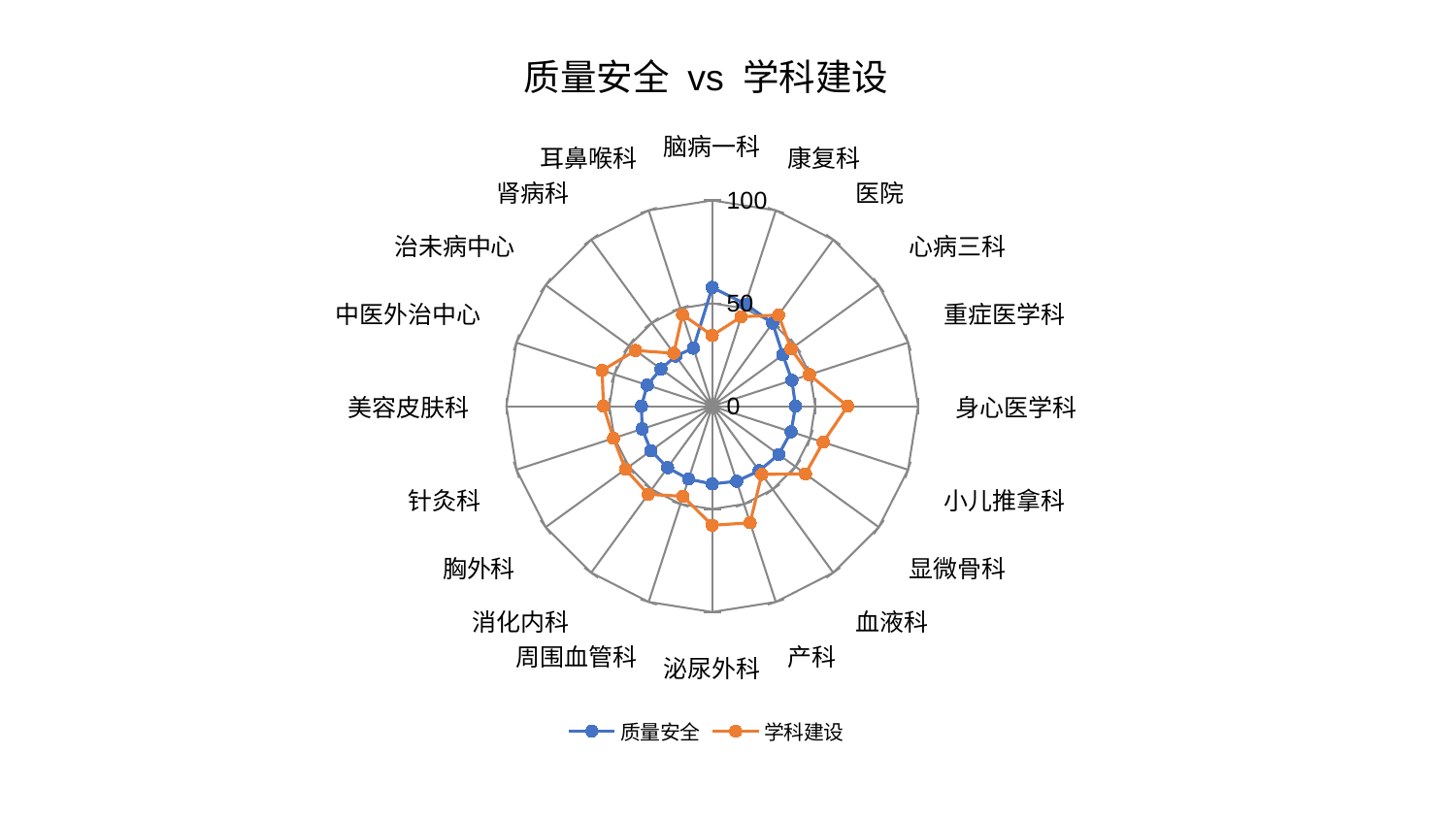

### Chart: 质量安全 vs 学科建设

| Category | 质量安全 | 学科建设 |
|---|---|---|
| 脑病一科 | 57.71013197851139 | 34.38316847294205 |
| 康复科 | 52.164851349486796 | 45.67021362333992 |
| 医院 | 49.92987611387931 | 54.77391123989746 |
| 心病三科 | 42.395273362357734 | 47.37678457350409 |
| 重症医学科 | 40.697185534923634 | 49.608033189635655 |
| 身心医学科 | 40.46371799532683 | 65.7529121196943 |
| 小儿推拿科 | 40.27424241058168 | 56.68469037365319 |
| 显微骨科 | 39.94199878017633 | 55.98280372729123 |
| 血液科 | 38.79080087505413 | 40.96453794325726 |
| 产科 | 38.34965613311685 | 59.563598877898336 |
| 泌尿外科 | 37.780727646406675 | 57.88879686632867 |
| 周围血管科 | 37.25063526495556 | 46.06496155225578 |
| 消化内科 | 36.91602864122024 | 52.92684531174732 |
| 胸外科 | 36.81965696060858 | 52.12157882384245 |
| 针灸科 | 35.795859582776814 | 50.454826004625446 |
| 美容皮肤科 | 34.41180579794376 | 52.83115757000792 |
| 中医外治中心 | 33.20863763426998 | 56.23994878436128 |
| 治未病中心 | 30.790808006644777 | 46.06156341245222 |
| 肾病科 | 30.15050375530391 | 31.803138539981763 |
| 耳鼻喉科 | 29.65828656214915 | 46.770373738422954 |
21